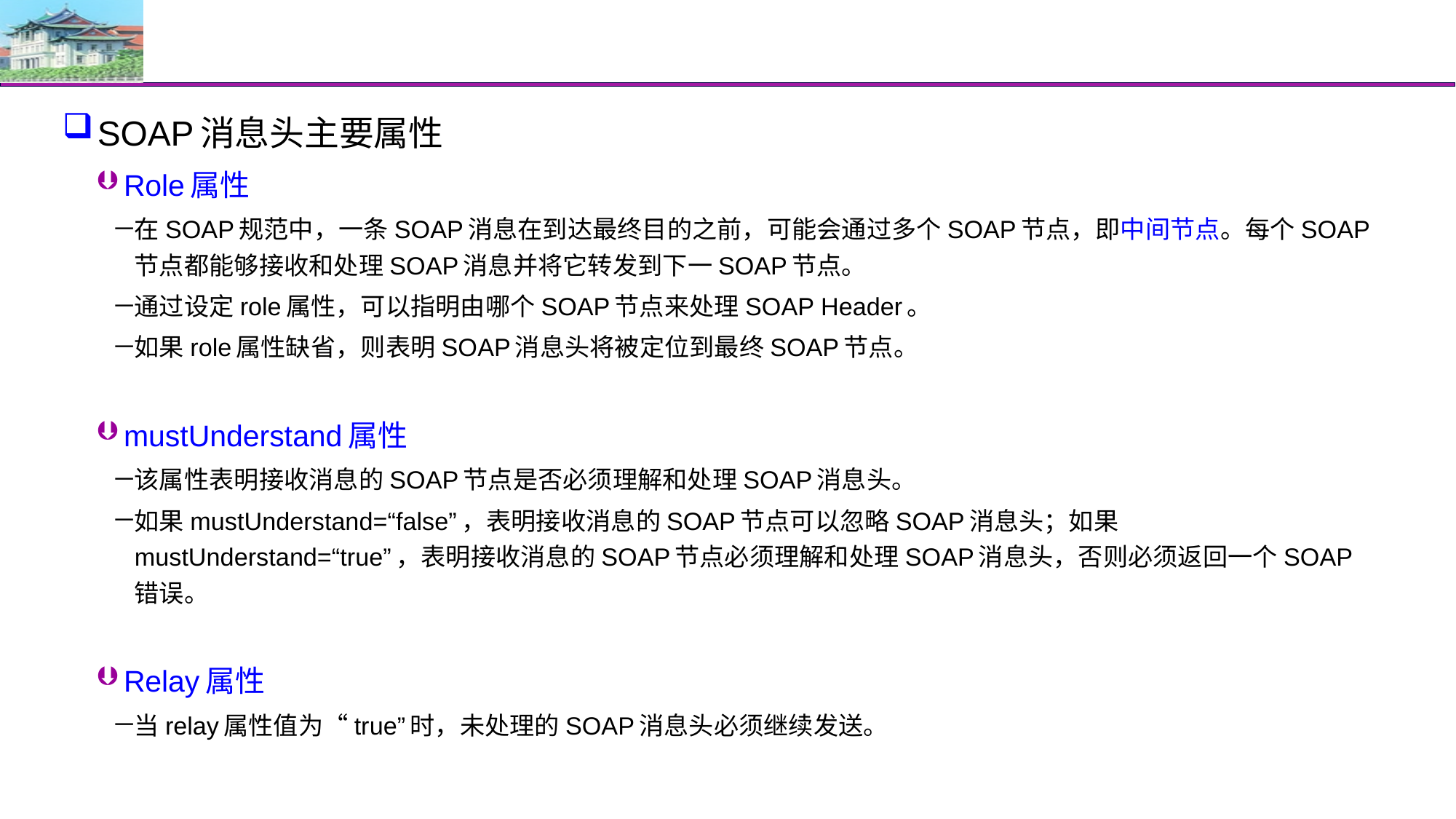

#
SOAP消息头主要属性
Role属性
在SOAP规范中，一条SOAP消息在到达最终目的之前，可能会通过多个SOAP节点，即中间节点。每个SOAP节点都能够接收和处理SOAP消息并将它转发到下一SOAP节点。
通过设定role属性，可以指明由哪个SOAP节点来处理SOAP Header。
如果role属性缺省，则表明SOAP消息头将被定位到最终SOAP节点。

mustUnderstand属性
该属性表明接收消息的SOAP节点是否必须理解和处理SOAP消息头。
如果mustUnderstand=“false”，表明接收消息的SOAP节点可以忽略SOAP消息头；如果mustUnderstand=“true”，表明接收消息的SOAP节点必须理解和处理SOAP消息头，否则必须返回一个SOAP错误。

Relay属性
当relay属性值为“true”时，未处理的SOAP消息头必须继续发送。